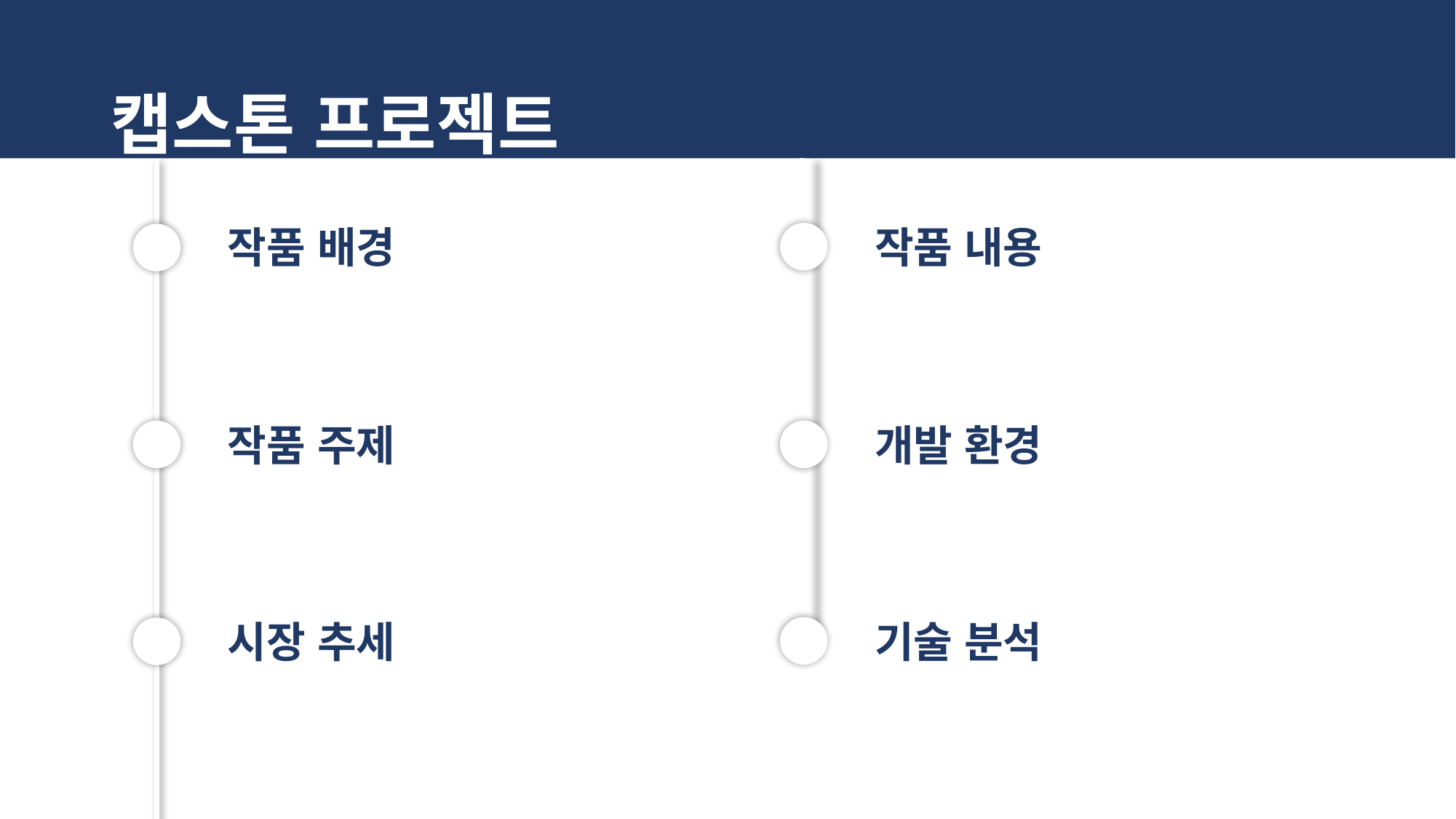

# 캡스톤 프로젝트
작품 배경
작품 내용

작품 주제
개발 환경

기술 분석
시장 추세